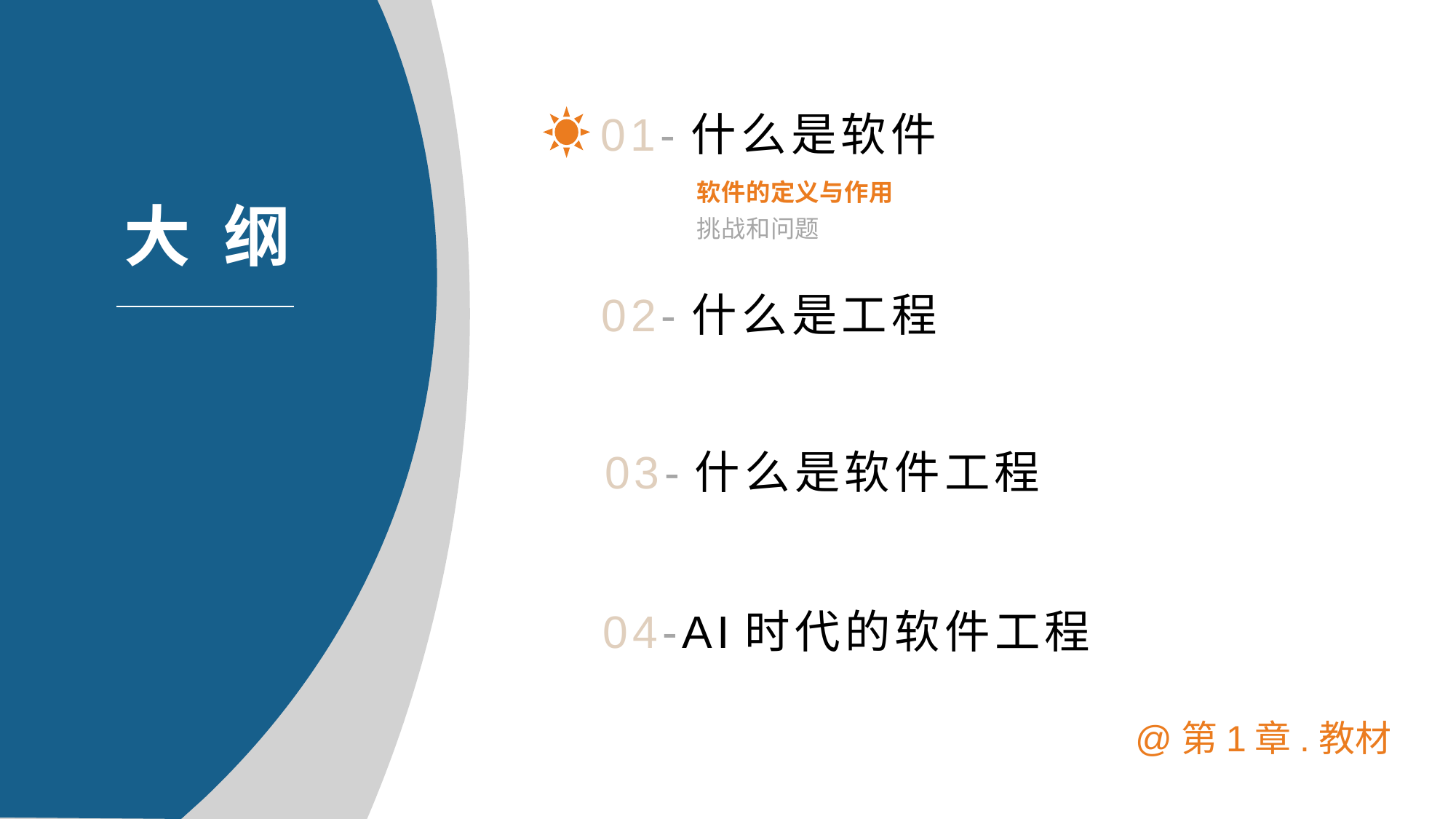

01-什么是软件

软件的定义与作用
挑战和问题
02-什么是工程

03-什么是软件工程
04-AI时代的软件工程
@第1章.教材
2